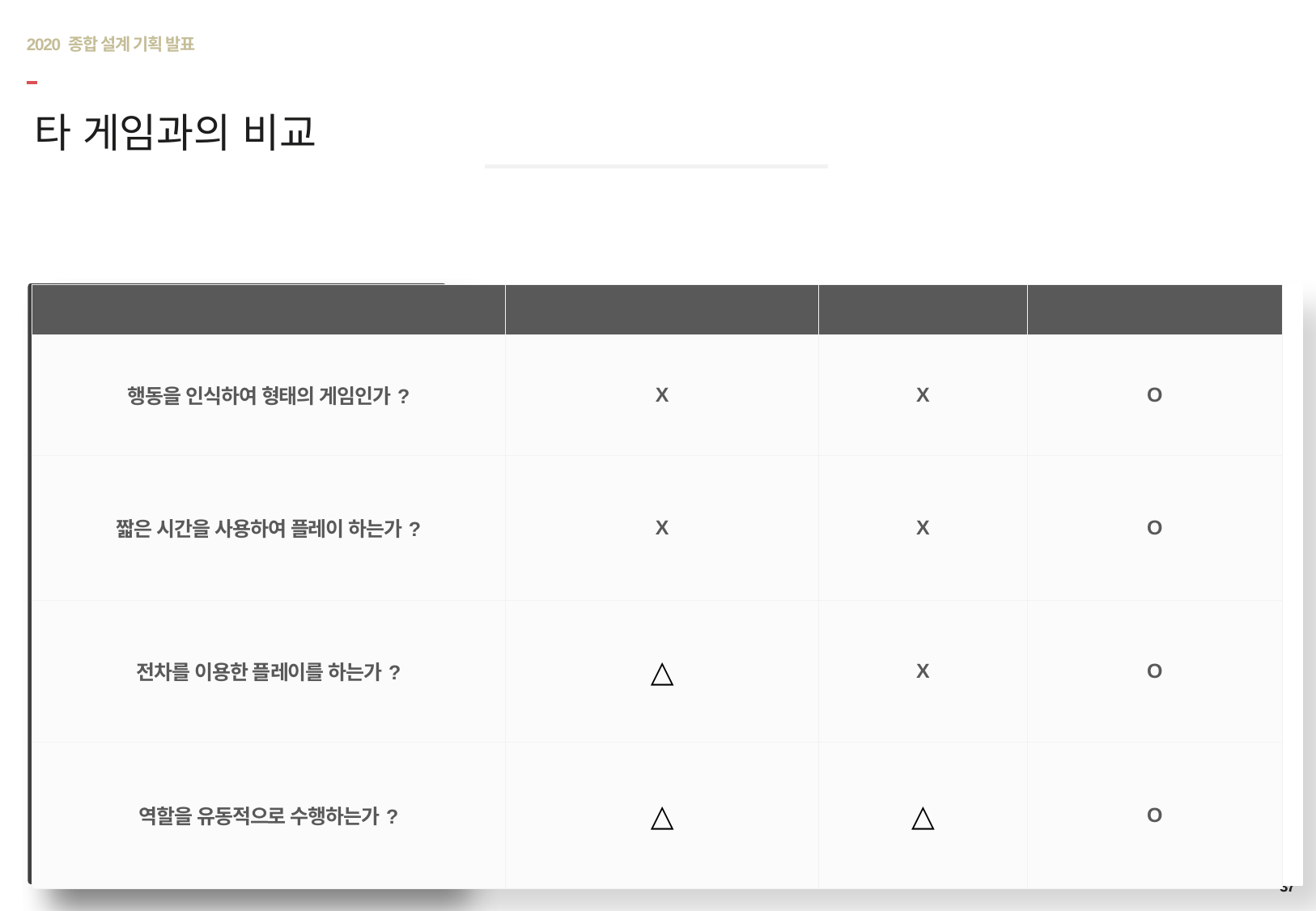

# 2020 종합 설계 기획 발표
타 게임과의 비교
| 질문 | 배틀필드5 | PUBG | FURY |
| --- | --- | --- | --- |
| 행동을 인식하여 형태의 게임인가? | X | X | O |
| 짧은 시간을 사용하여 플레이 하는가? | X | X | O |
| 전차를 이용한 플레이를 하는가? | △ | X | O |
| 역할을 유동적으로 수행하는가? | △ | △ | O |
배틀 필드 5
37